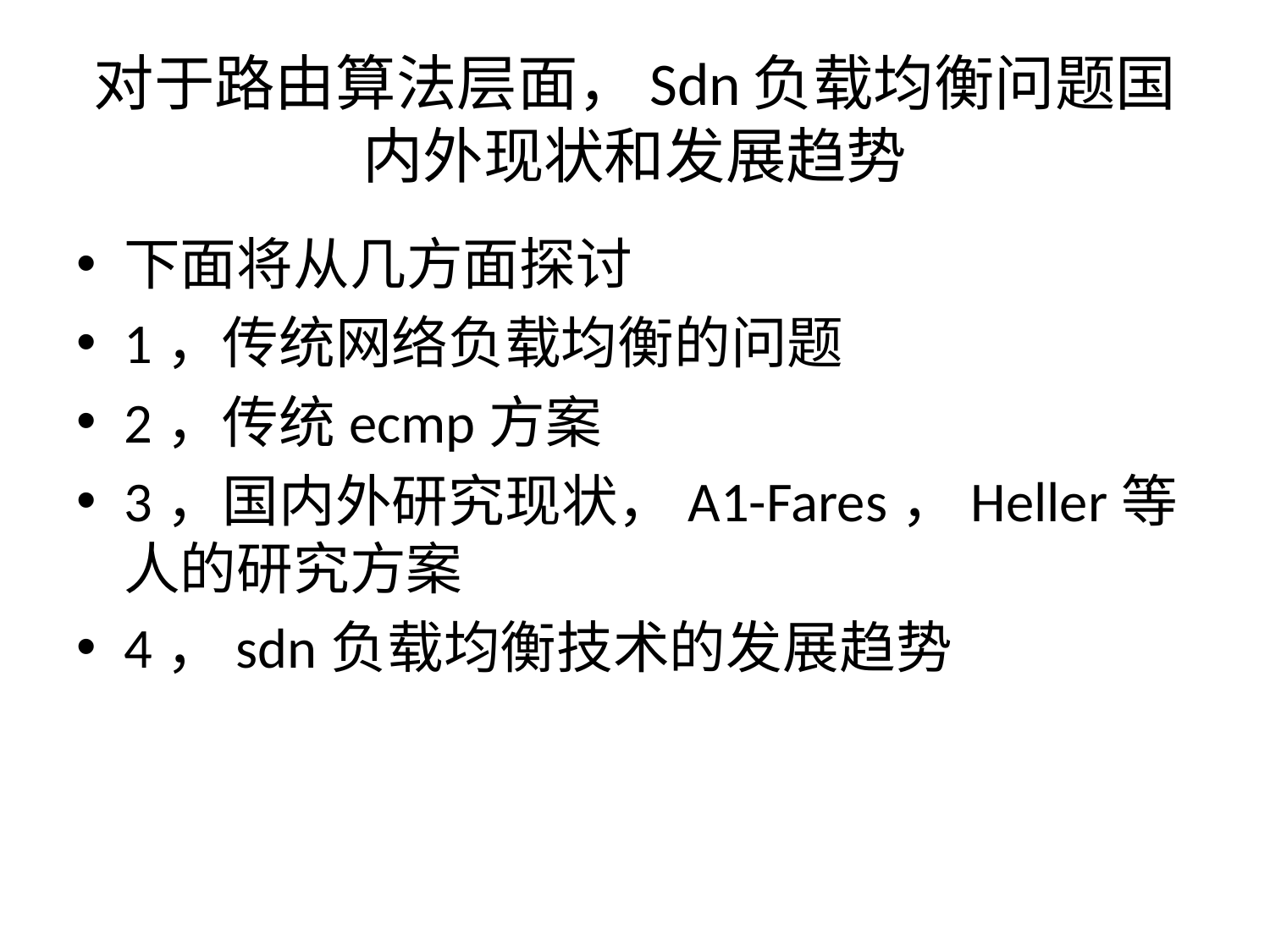

# 对于路由算法层面，Sdn负载均衡问题国内外现状和发展趋势
下面将从几方面探讨
1，传统网络负载均衡的问题
2，传统ecmp方案
3，国内外研究现状，A1-Fares，Heller等人的研究方案
4，sdn负载均衡技术的发展趋势